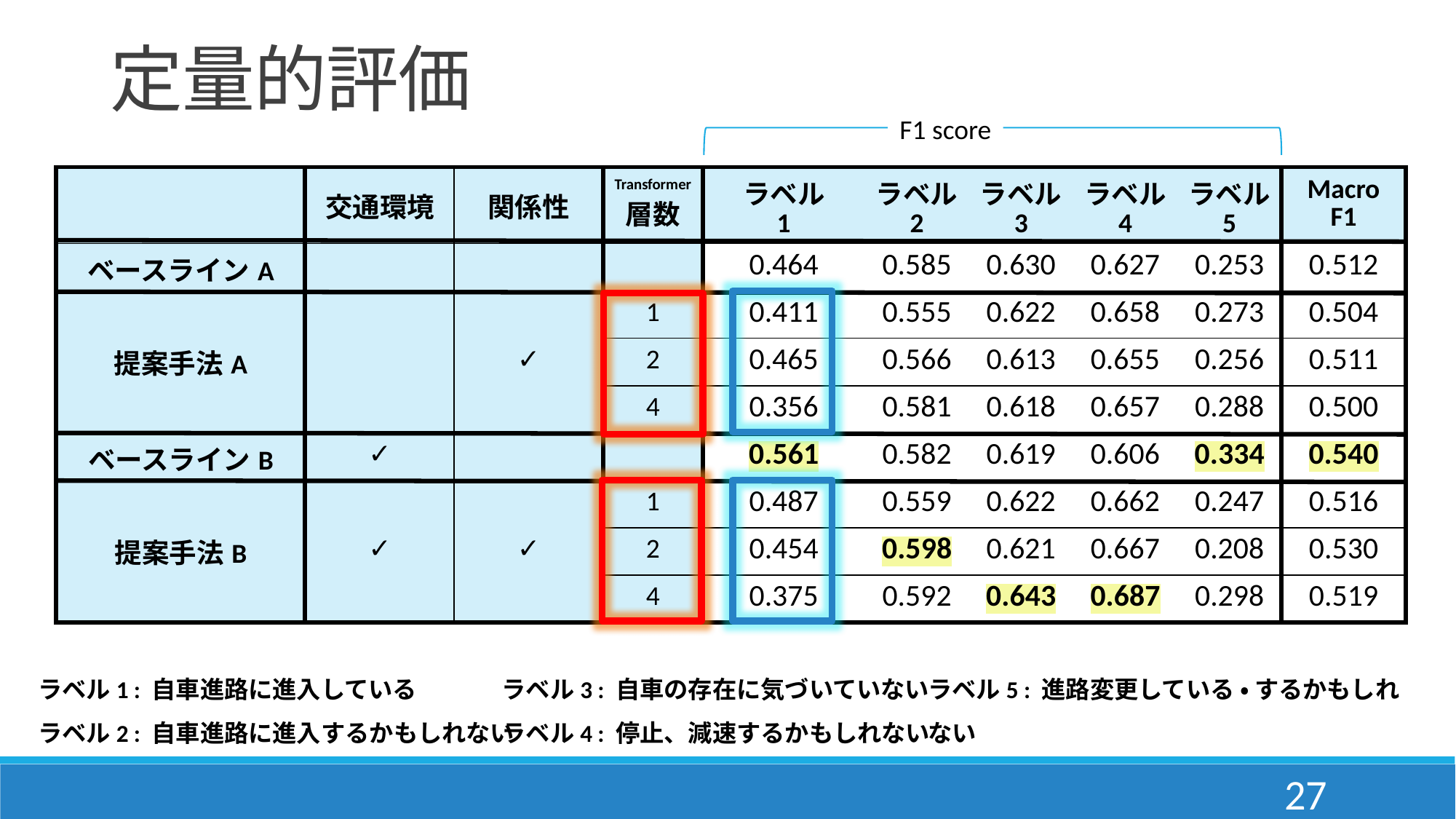

定量的評価

F1 score
|  | 交通環境 | 関係性 | Transformer 層数 | ラベル 1 | ラベル2 | ラベル3 | ラベル4 | ラベル5 | Macro F1 |
| --- | --- | --- | --- | --- | --- | --- | --- | --- | --- |
| ベースラインA |  |  |  | 0.464 | 0.585 | 0.630 | 0.627 | 0.253 | 0.512 |
| 提案手法A |  | ✓ | 1 | 0.411 | 0.555 | 0.622 | 0.658 | 0.273 | 0.504 |
|  |  |  | 2 | 0.465 | 0.566 | 0.613 | 0.655 | 0.256 | 0.511 |
|  |  |  | 4 | 0.356 | 0.581 | 0.618 | 0.657 | 0.288 | 0.500 |
| ベースラインB | ✓ |  |  | 0.561 | 0.582 | 0.619 | 0.606 | 0.334 | 0.540 |
| 提案手法B | ✓ | ✓ | 1 | 0.487 | 0.559 | 0.622 | 0.662 | 0.247 | 0.516 |
|  |  |  | 2 | 0.454 | 0.598 | 0.621 | 0.667 | 0.208 | 0.530 |
|  |  |  | 4 | 0.375 | 0.592 | 0.643 | 0.687 | 0.298 | 0.519 |

ラベル1 : 自車進路に進入している
ラベル2 : 自車進路に進入するかもしれない
ラベル3 : 自車の存在に気づいていない
ラベル4 : 停止、減速するかもしれない
ラベル5 : 進路変更している ・ するかもしれない
27